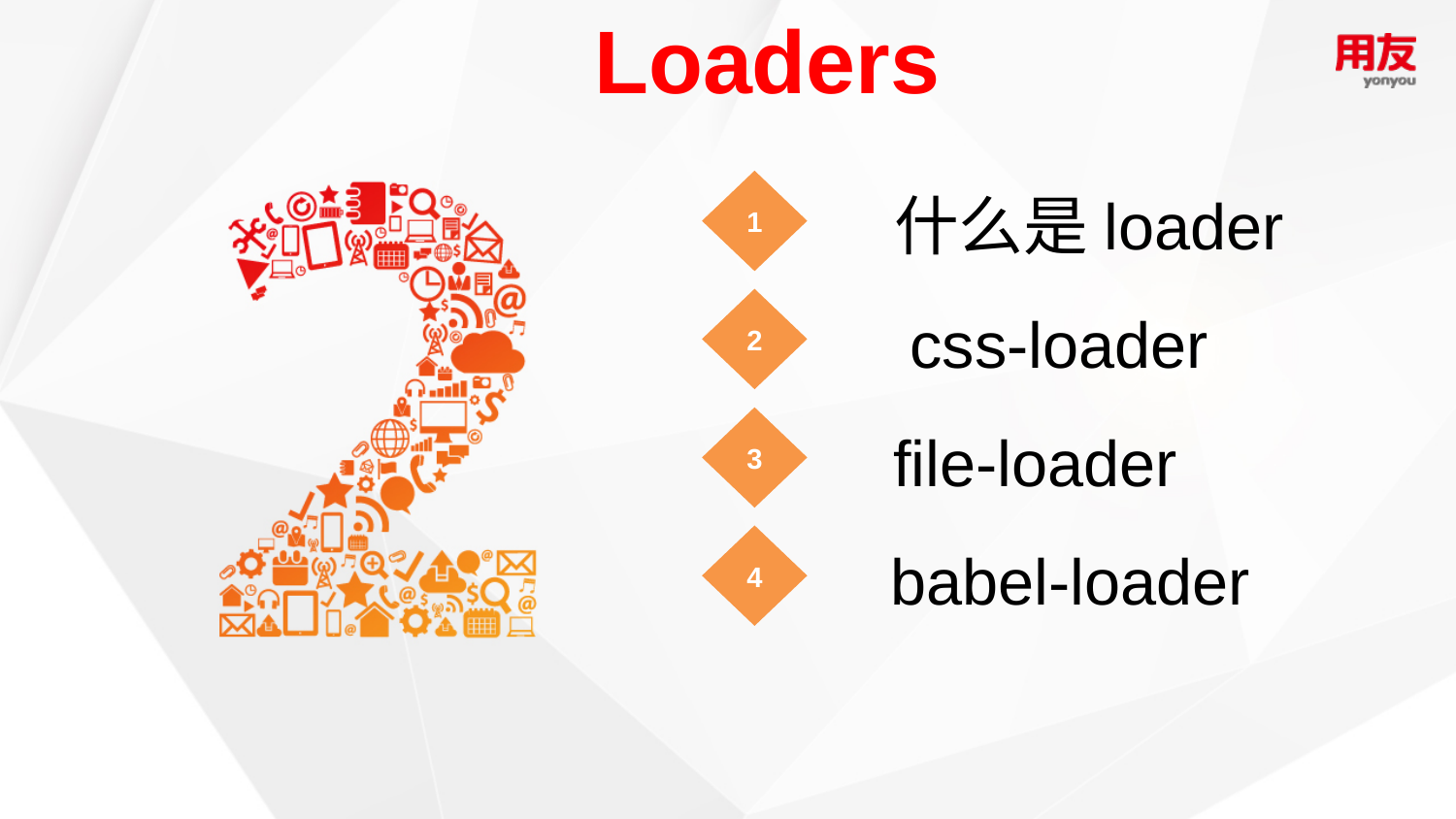

Loaders
1
什么是loader
2
css-loader
3
file-loader
4
babel-loader